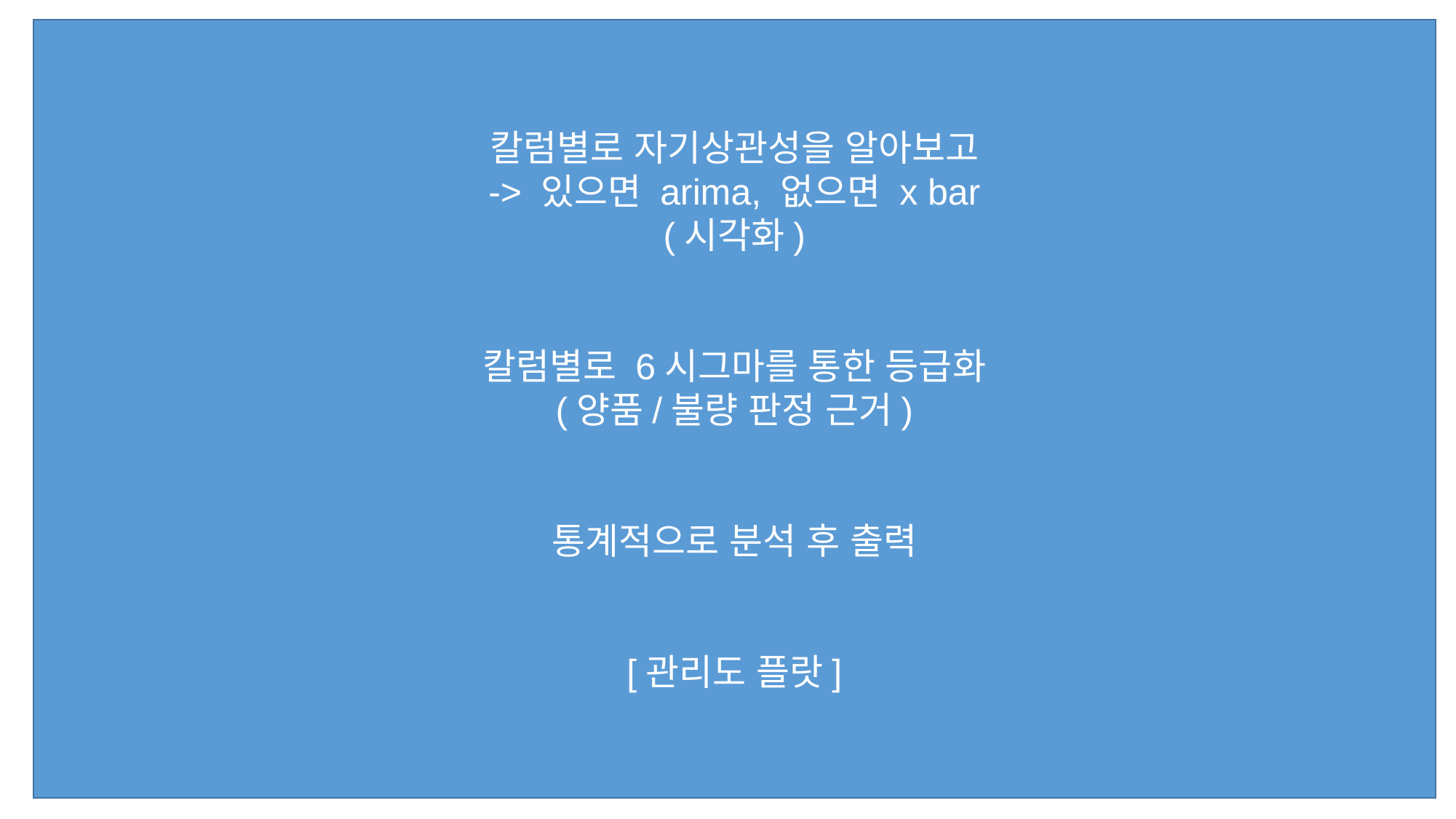

칼럼별로 자기상관성을 알아보고
-> 있으면 arima, 없으면 x bar
(시각화)

칼럼별로 6시그마를 통한 등급화
(양품/불량 판정 근거)

통계적으로 분석 후 출력

[관리도 플랏]